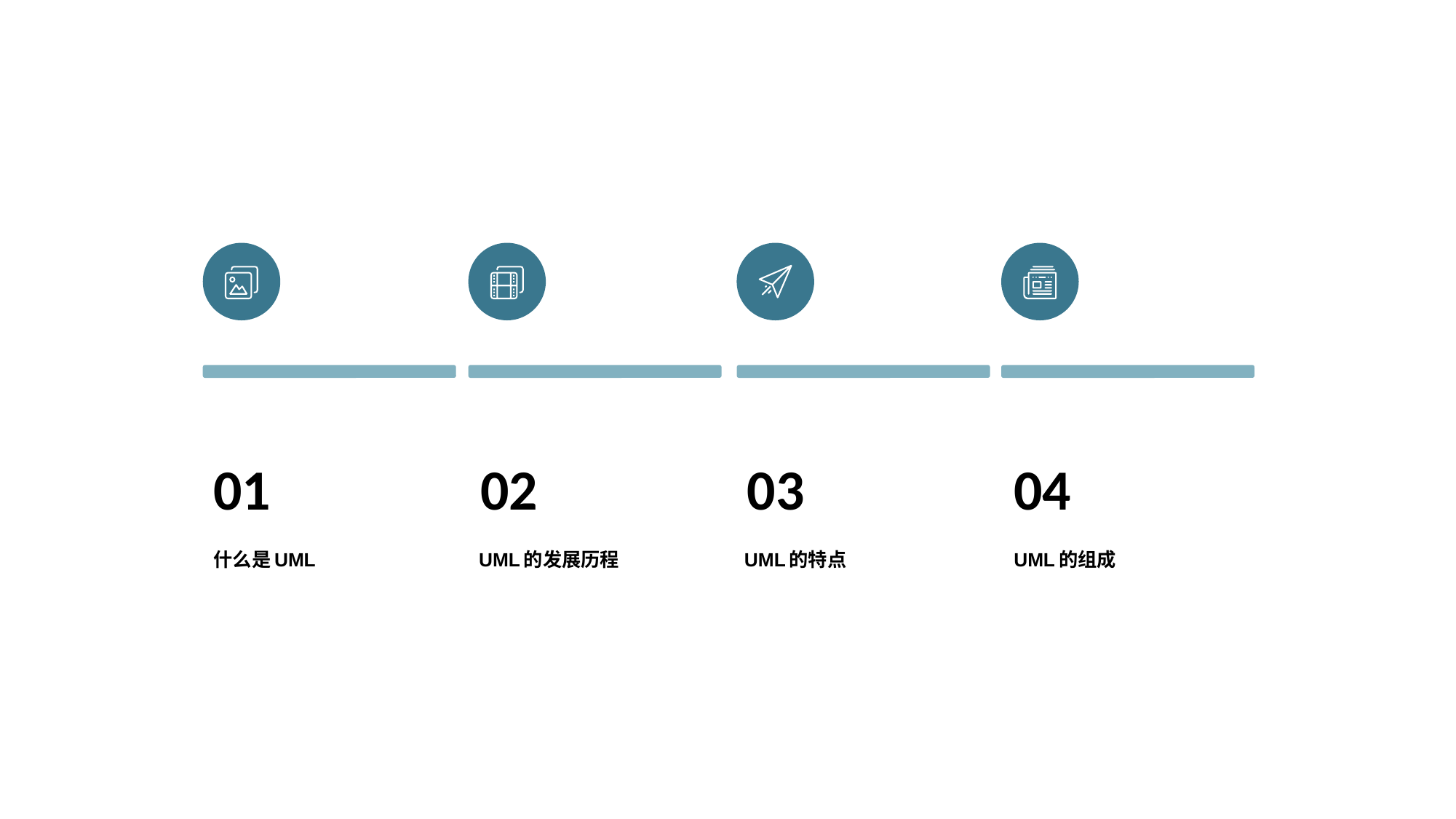

01
02
03
04
什么是UML
UML的发展历程
UML的特点
UML的组成